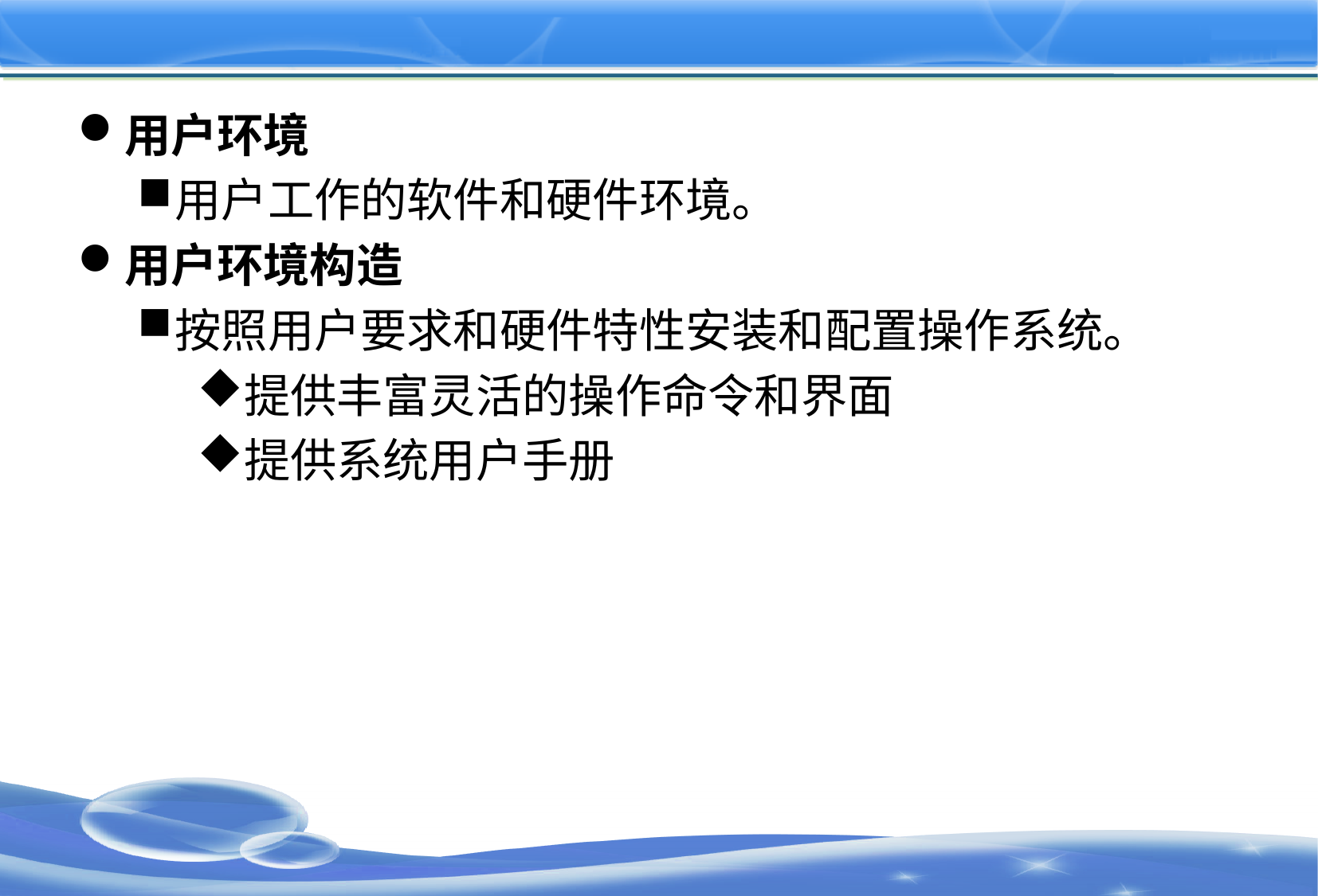

#
用户环境
用户工作的软件和硬件环境。
用户环境构造
按照用户要求和硬件特性安装和配置操作系统。
提供丰富灵活的操作命令和界面
提供系统用户手册